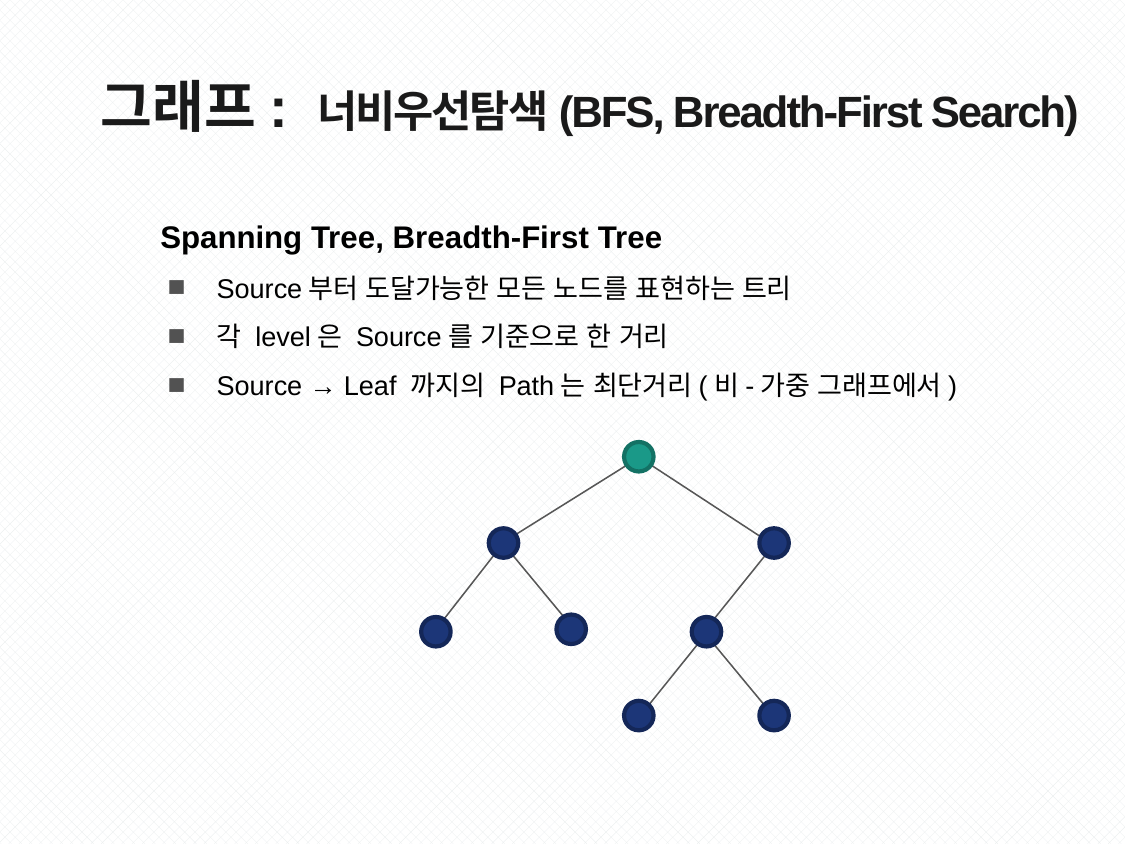

그래프: 너비우선탐색(BFS, Breadth-First Search)
Spanning Tree, Breadth-First Tree
Source부터 도달가능한 모든 노드를 표현하는 트리
각 level은 Source를 기준으로 한 거리
Source → Leaf 까지의 Path는 최단거리(비-가중 그래프에서)